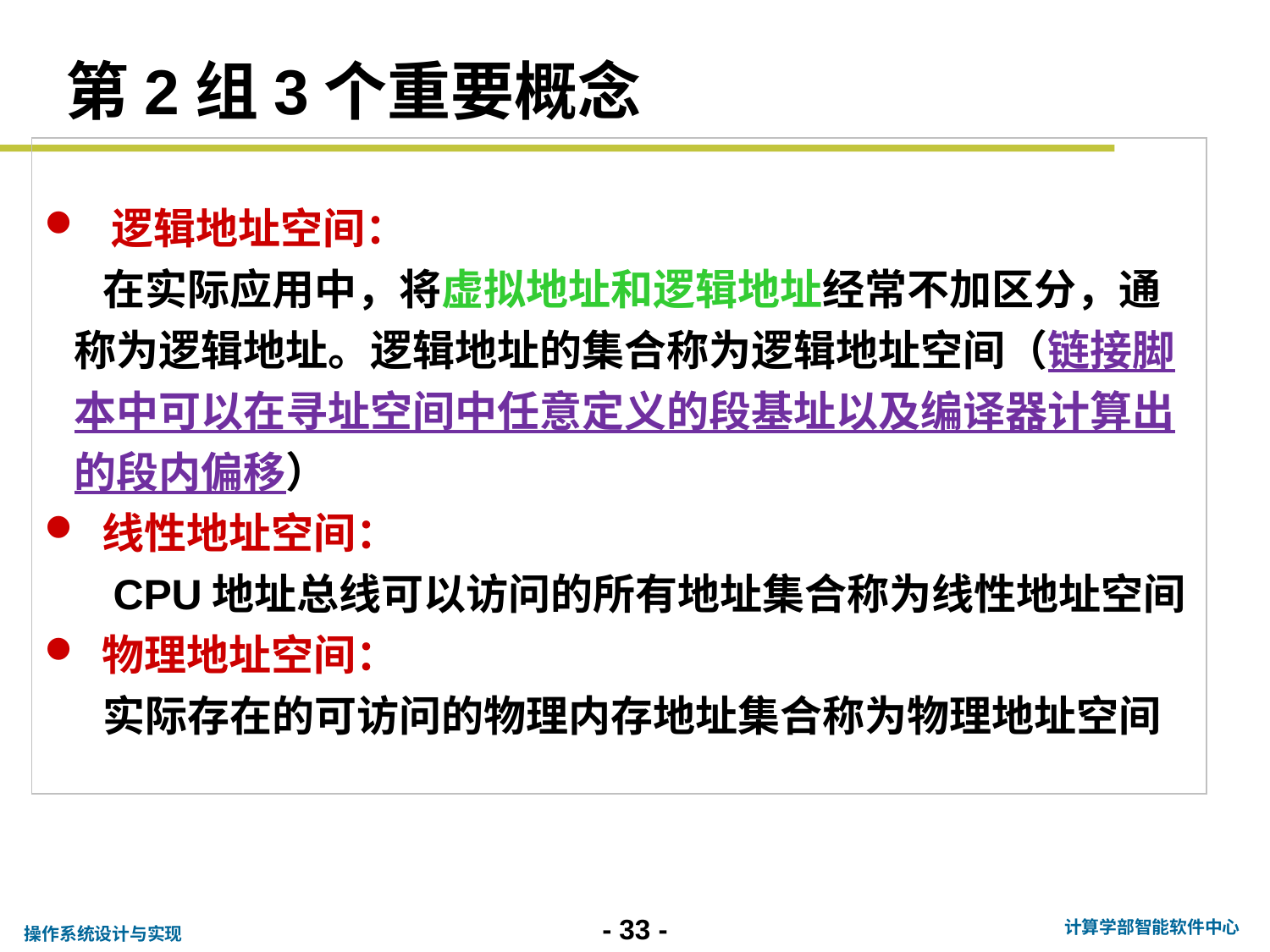

# 第2组3个重要概念
  逻辑地址空间：
   在实际应用中，将虚拟地址和逻辑地址经常不加区分，通称为逻辑地址。逻辑地址的集合称为逻辑地址空间（链接脚本中可以在寻址空间中任意定义的段基址以及编译器计算出的段内偏移）
 线性地址空间：
   CPU地址总线可以访问的所有地址集合称为线性地址空间
 物理地址空间：
   实际存在的可访问的物理内存地址集合称为物理地址空间